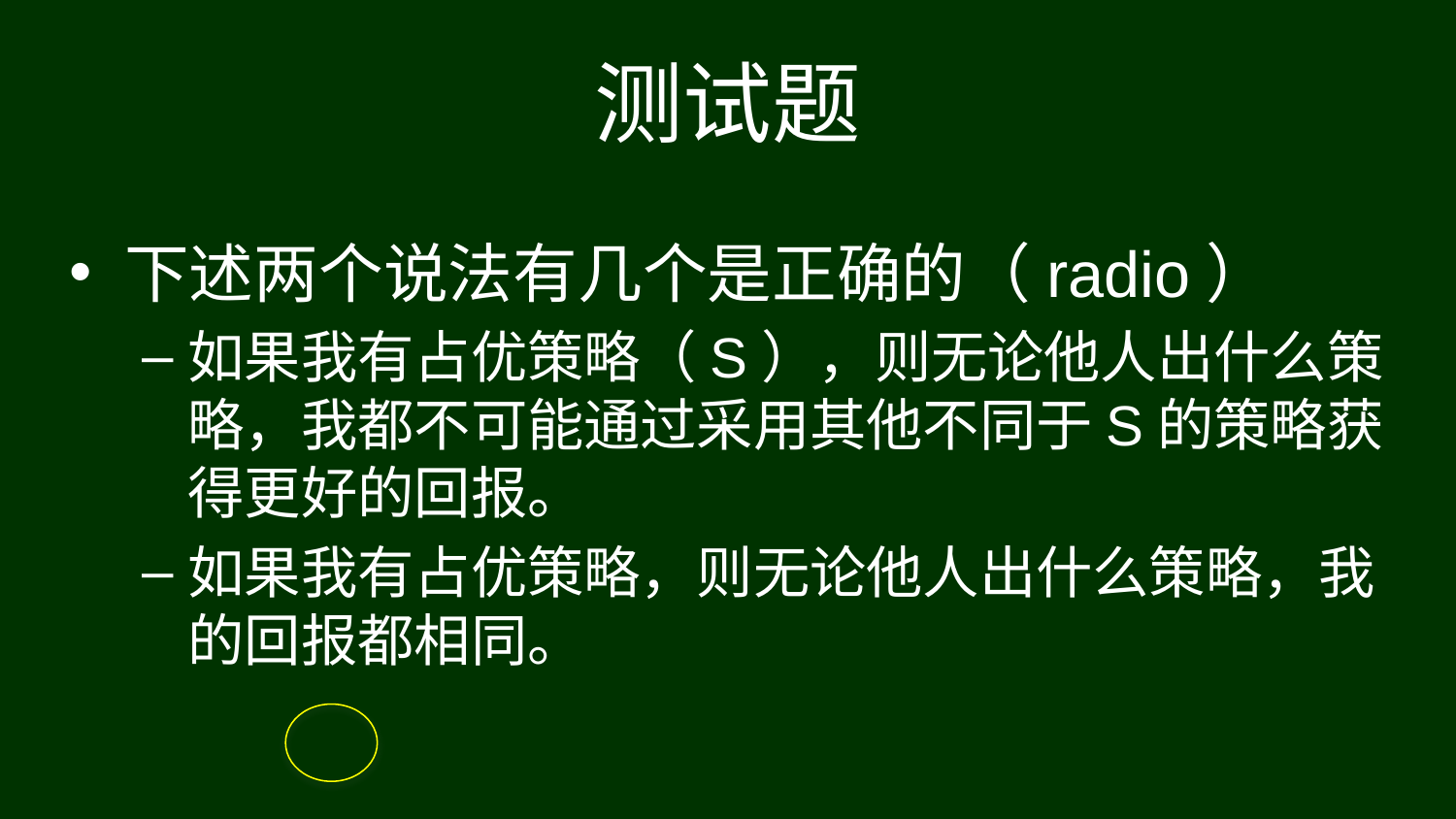

# 测试题
下述两个说法有几个是正确的（radio）
如果我有占优策略（S），则无论他人出什么策略，我都不可能通过采用其他不同于S的策略获得更好的回报。
如果我有占优策略，则无论他人出什么策略，我的回报都相同。